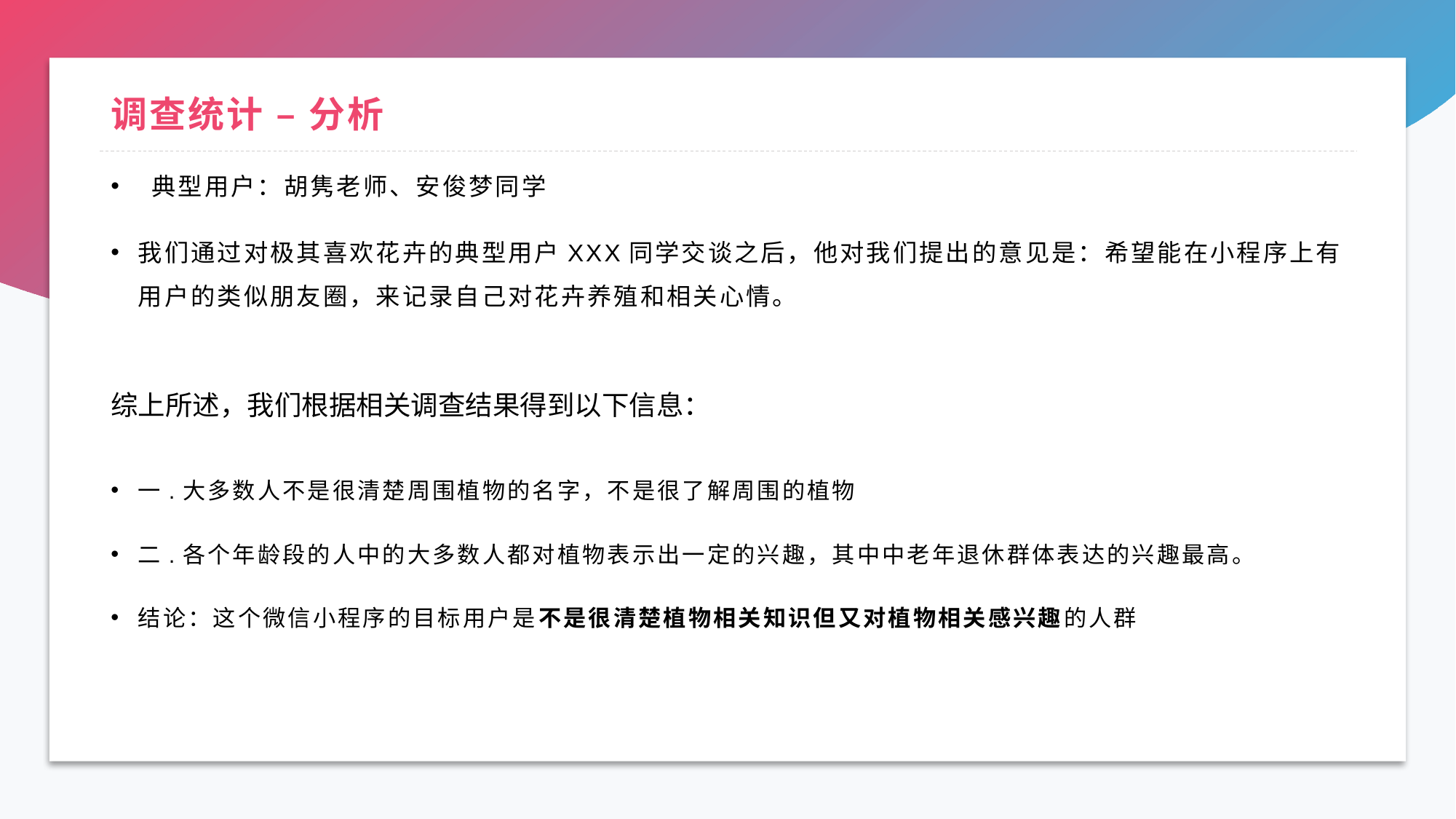

# 调查统计 – 分析
 典型用户：胡隽老师、安俊梦同学
我们通过对极其喜欢花卉的典型用户XXX同学交谈之后，他对我们提出的意见是：希望能在小程序上有用户的类似朋友圈，来记录自己对花卉养殖和相关心情。

一.大多数人不是很清楚周围植物的名字，不是很了解周围的植物
二.各个年龄段的人中的大多数人都对植物表示出一定的兴趣，其中中老年退休群体表达的兴趣最高。
结论：这个微信小程序的目标用户是不是很清楚植物相关知识但又对植物相关感兴趣的人群
综上所述，我们根据相关调查结果得到以下信息：